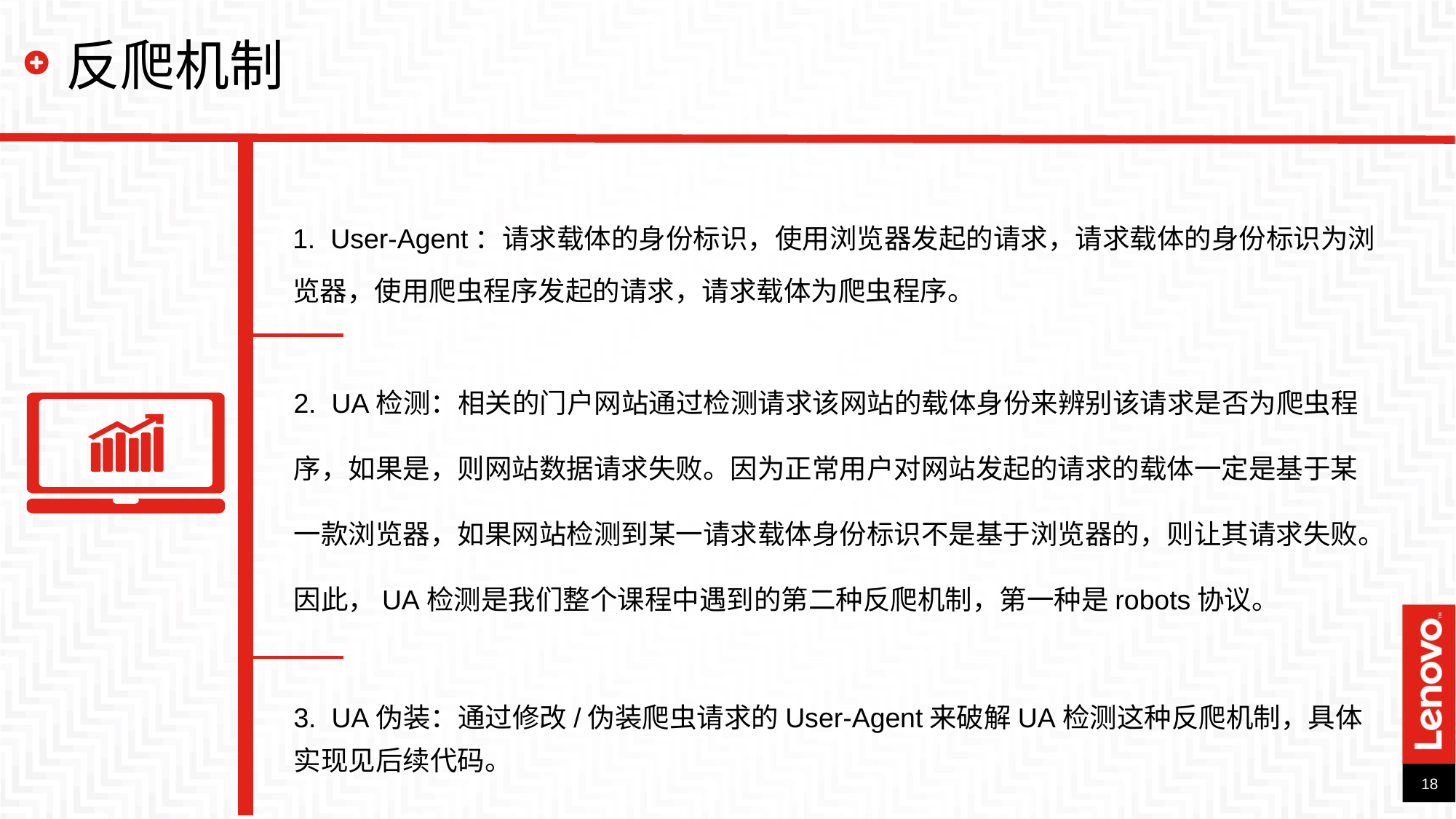

# 反爬机制
1.  User-Agent：请求载体的身份标识，使用浏览器发起的请求，请求载体的身份标识为浏览器，使用爬虫程序发起的请求，请求载体为爬虫程序。
2.  UA检测：相关的门户网站通过检测请求该网站的载体身份来辨别该请求是否为爬虫程序，如果是，则网站数据请求失败。因为正常用户对网站发起的请求的载体一定是基于某一款浏览器，如果网站检测到某一请求载体身份标识不是基于浏览器的，则让其请求失败。因此，UA检测是我们整个课程中遇到的第二种反爬机制，第一种是robots协议。

3.  UA伪装：通过修改/伪装爬虫请求的User-Agent来破解UA检测这种反爬机制，具体实现见后续代码。